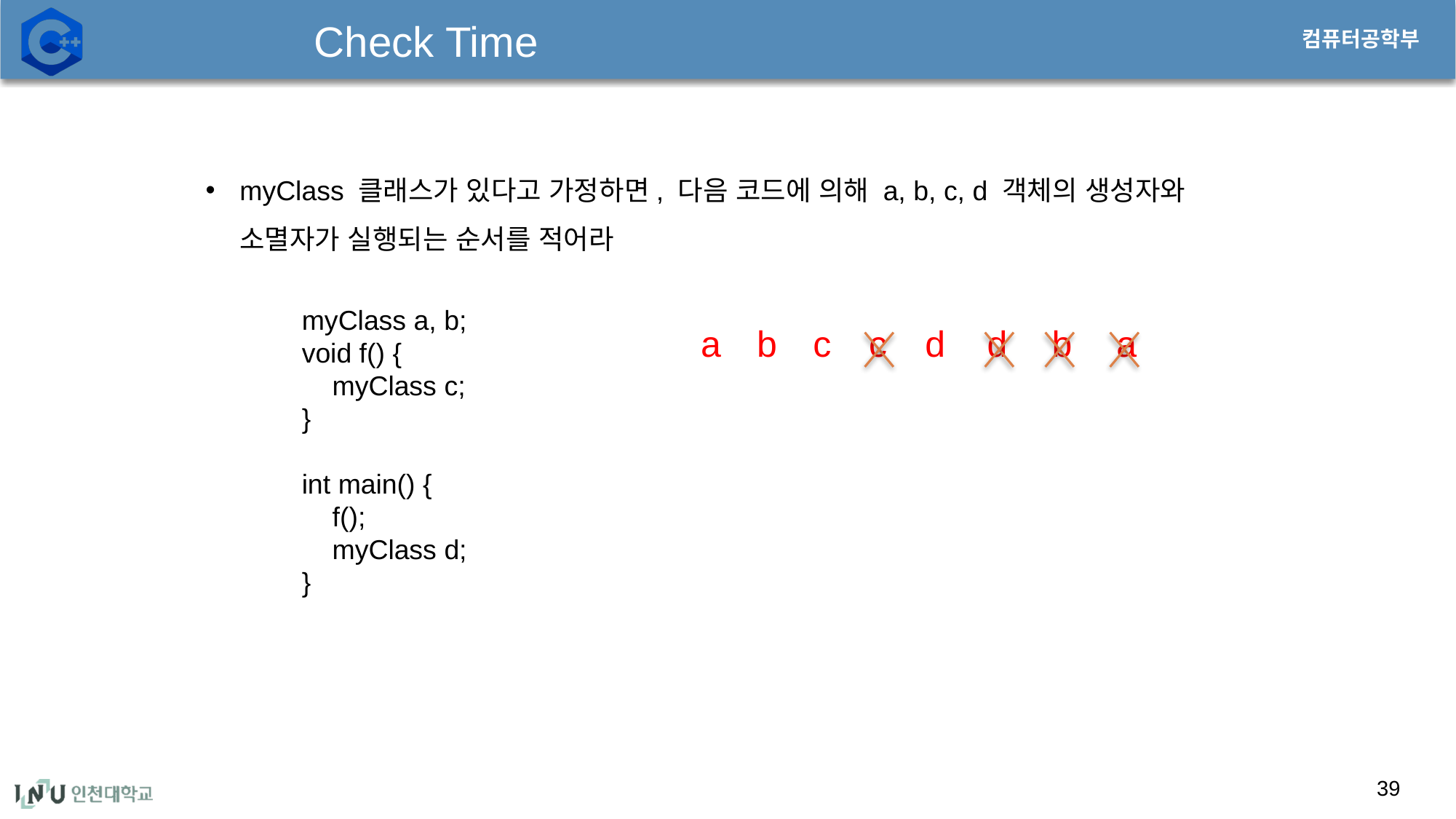

# Check Time
myClass 클래스가 있다고 가정하면, 다음 코드에 의해 a, b, c, d 객체의 생성자와 소멸자가 실행되는 순서를 적어라
myClass a, b;
void f() {
    myClass c;
}

int main() {
    f();
    myClass d;
}
a
b
c
c
d
d
b
a